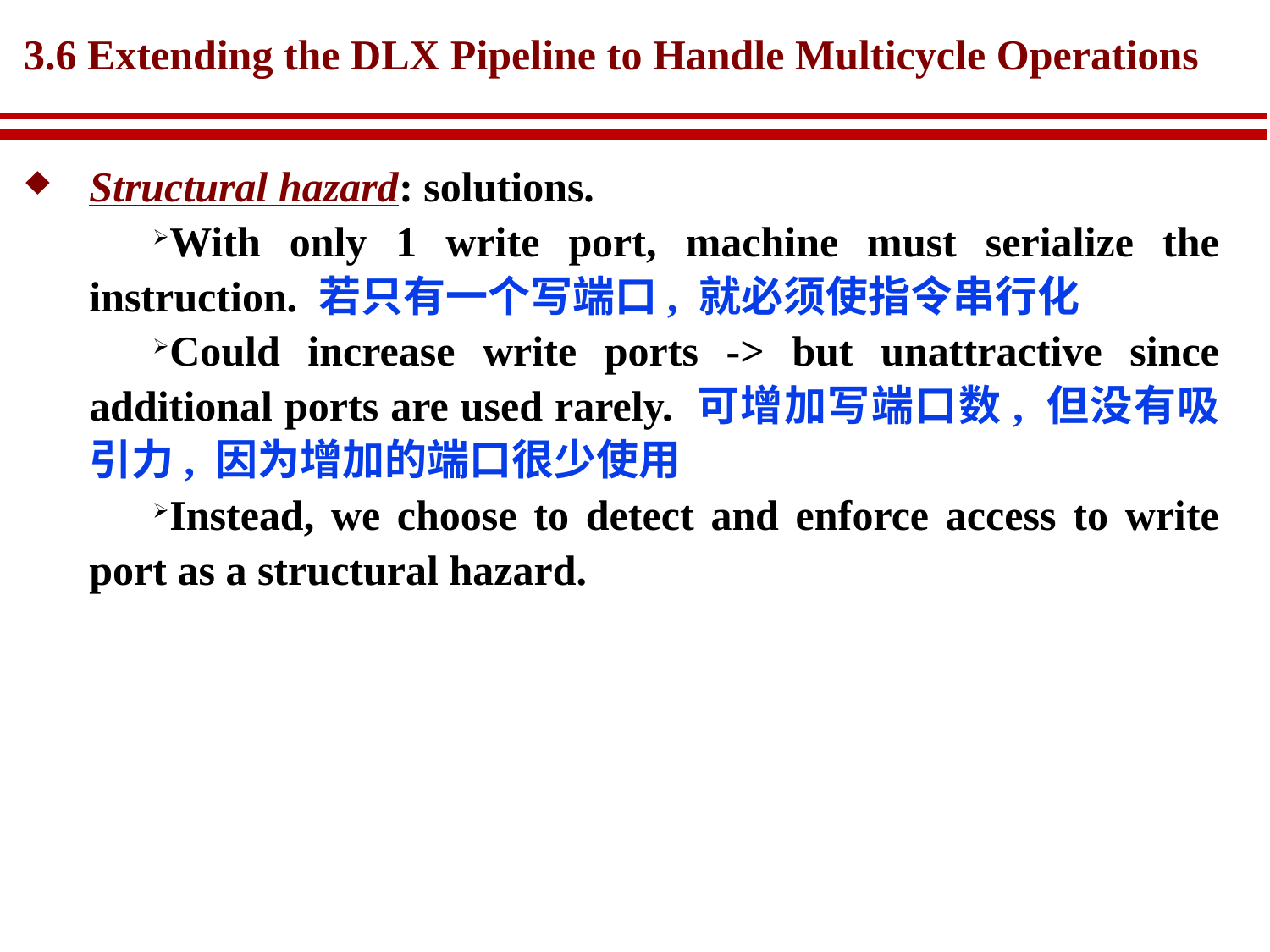

# 3.6 Extending the DLX Pipeline to Handle Multicycle Operations
Structural hazard: solutions.
With only 1 write port, machine must serialize the instruction. 若只有一个写端口, 就必须使指令串行化
Could increase write ports -> but unattractive since additional ports are used rarely. 可增加写端口数, 但没有吸引力, 因为增加的端口很少使用
Instead, we choose to detect and enforce access to write port as a structural hazard.